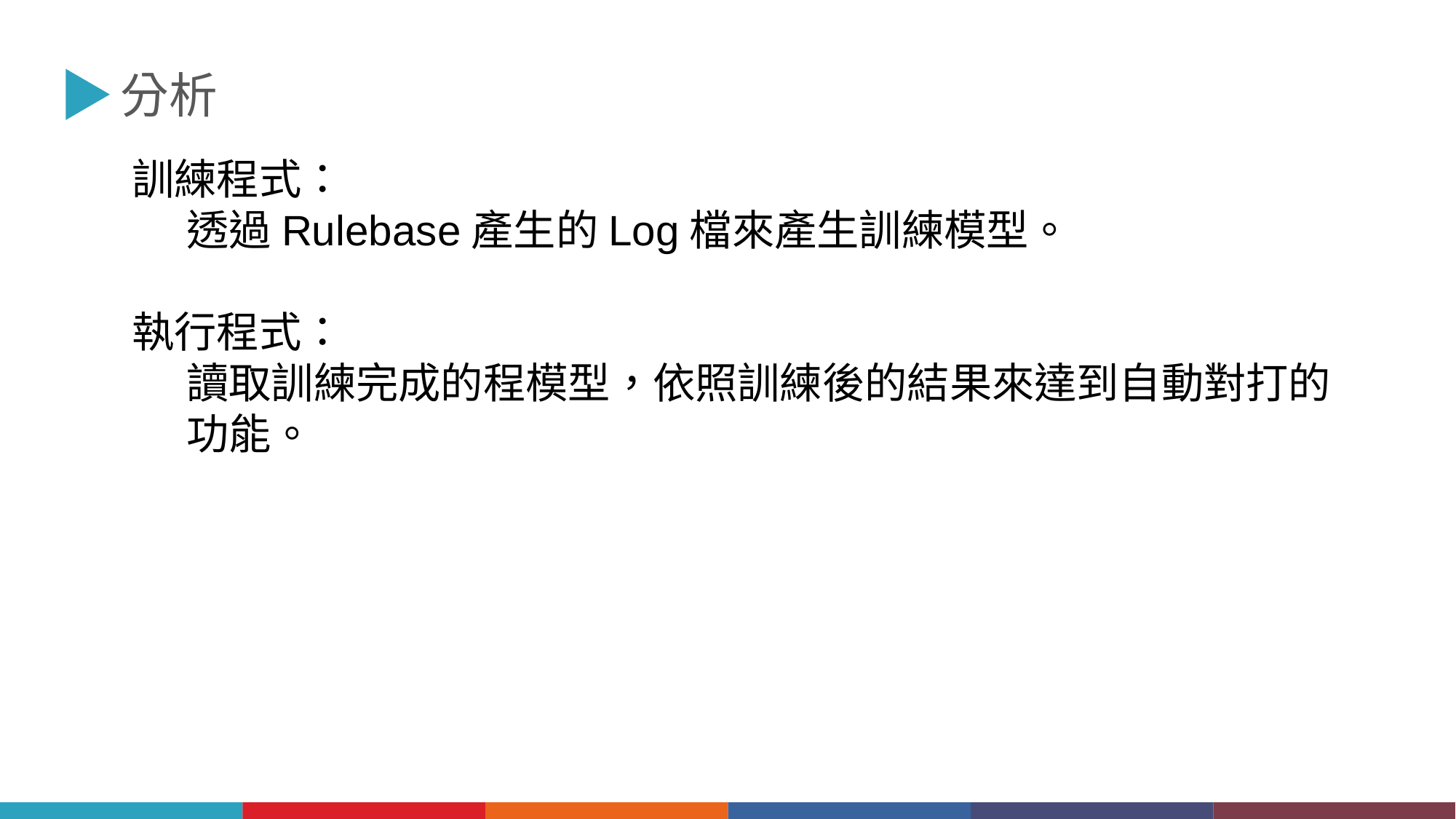

分析

訓練程式：
透過Rulebase產生的Log檔來產生訓練模型。

執行程式：
讀取訓練完成的程模型，依照訓練後的結果來達到自動對打的功能。